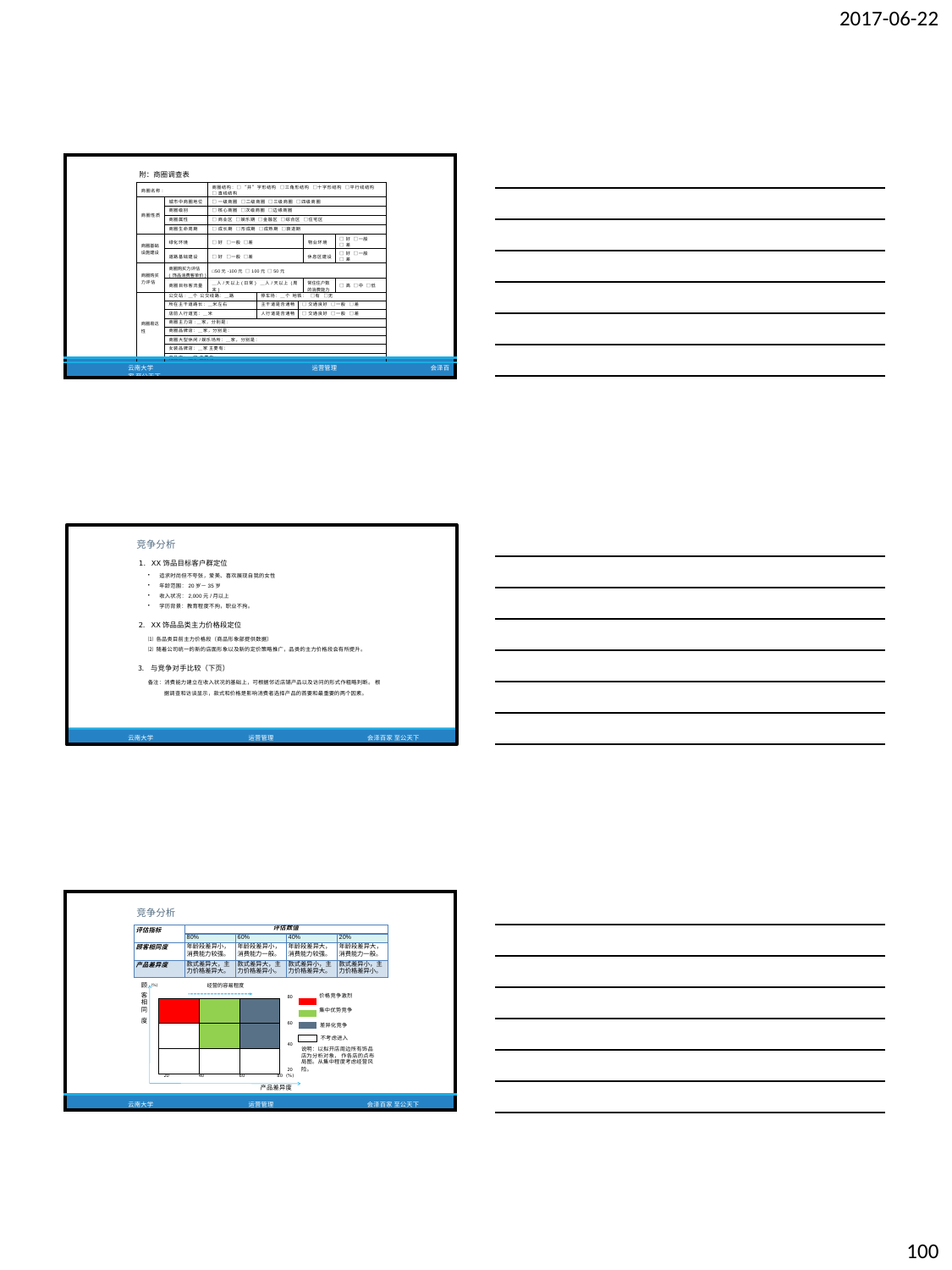

2017-06-22
| 附：商圈调查表 |  |  |  |  |  |  |  |  |
| --- | --- | --- | --- | --- | --- | --- | --- | --- |
|  | 商圈名称: |  | 商圈结构：□ “井”字形结构 □三角形结构 □十字形结构 □平行线结构 □直线结构 |  |  |  |  |  |
|  | 商圈性质 | 城市中商圈地位 | □一级商圈 □二级商圈 □三级商圈 □四级商圈 |  |  |  |  |  |
|  |  | 商圈级别 | □核心商圈 □次级商圈 □边缘商圈 |  |  |  |  |  |
|  |  | 商圈属性 | □商业区 □娱乐期 □金融区 □综合区 □住宅区 |  |  |  |  |  |
|  |  | 商圈生命周期 | □成长期 □形成期 □成熟期 □衰退期 |  |  |  |  |  |
|  | 商圈基础 设施建设 | 绿化环境 | □好 □一般 □差 |  |  | 物业环境 | □好 □一般 □差 |  |
|  |  | 道路基础建设 | □好 □一般 □差 |  |  | 休息区建设 | □好 □一般 □差 |  |
|  | 商圈购买 力评估 | 商圈购买力评估( 饰品消费客单价) | □50元-100元 □100元 □50元 |  |  |  |  |  |
|  |  | 商圈目标客流量 | ＿人/天以上(日常) ＿人/天以上 (周 末) |  |  | 常住住户数 的消费能力 | □高 □中 □低 |  |
|  | 商圈易达 性 | 公交站: ＿个 公交线路：＿路 |  | 停车场：＿个 地铁： □有 □无 |  |  |  |  |
|  |  | 所在主干道路长：＿米左右 |  | 主干道是否通畅 | □交通良好 □一般 □差 |  |  |  |
|  |  | 店前人行道宽：＿米 |  | 人行道是否通畅 | □交通良好 □一般 □差 |  |  |  |
|  |  | 商圈主力店:＿家，分别是： |  |  |  |  |  |  |
|  |  | 商圈品牌店：＿家，分别是： |  |  |  |  |  |  |
|  |  | 商圈大型休闲/娱乐场所：＿家，分别是： |  |  |  |  |  |  |
|  |  | 女装品牌店：＿家 主要有： |  |  |  |  |  |  |
|  |  |  |  |  |  |  |  |  |
|  |  | 竞品店：＿家 主要有： |  |  |  |  |  |  |
| 云南大学 运营管理 会泽百家 至公天下 |  |  |  |  |  |  |  |  |

竞争分析

XX饰品目标客户群定位
追求时尚但不夸张，爱美、喜欢展现自我的女性
年龄范围：20岁－35岁
收入状况：2,000元/月以上
学历背景：教育程度不拘，职业不拘。

XX饰品品类主力价格段定位
⑴ 各品类目前主力价格段（商品形象部提供数据）
⑵ 随着公司统一的新的店面形象以及新的定价策略推广，品类的主力价格段会有所提升。

与竞争对手比较（下页）
备注：消费能力建立在收入状况的基础上，可根据邻近店铺产品以及访问的形式作粗略判断。 根据调查和访谈显示，款式和价格是影响消费者选择产品的首要和最重要的两个因素。

云南大学
运营管理
会泽百家 至公天下

| 竞争分析 |  |  |  |
| --- | --- | --- | --- |
| 顾 (%) | 经营的容易程度 |  |  |
| 客 |  | 80 | 价格竞争激烈 |
| 相 |  |  |  |
| 同 |  |  | 集中优势竞争 |
| 度 |  | 60 | 差异化竞争 |
|  |  |  | 不考虑进入 |
|  |  | 40 |  |
|  |  |  | 说明：以拟开店周边所有饰品 |
|  |  |  | 店为分析对象， 作各店的点布 |
|  |  |  | 局图。从集中程度考虑经营风 |
|  |  | 20 | 险。 |
| 20 | 40 60 | 80 (%) |  |
|  |  | 产品差异度 |  |
| 云南大学 |  | 运营管理 | 会泽百家 至公天下 |

| 评估指标 | 评估数值 |  |  |  |
| --- | --- | --- | --- | --- |
|  | 80% | 60% | 40% | 20% |
| 顾客相同度 | 年龄段差异小， 消费能力较强。 | 年龄段差异小， 消费能力一般。 | 年龄段差异大， 消费能力较强。 | 年龄段差异大， 消费能力一般。 |
| 产品差异度 | 款式差异大，主 力价格差异大。 | 款式差异大，主 力价格差异小。 | 款式差异小，主 力价格差异大。 | 款式差异小，主 力价格差异小。 |

|  |  |  |
| --- | --- | --- |
|  |  |  |
|  |  |  |

100